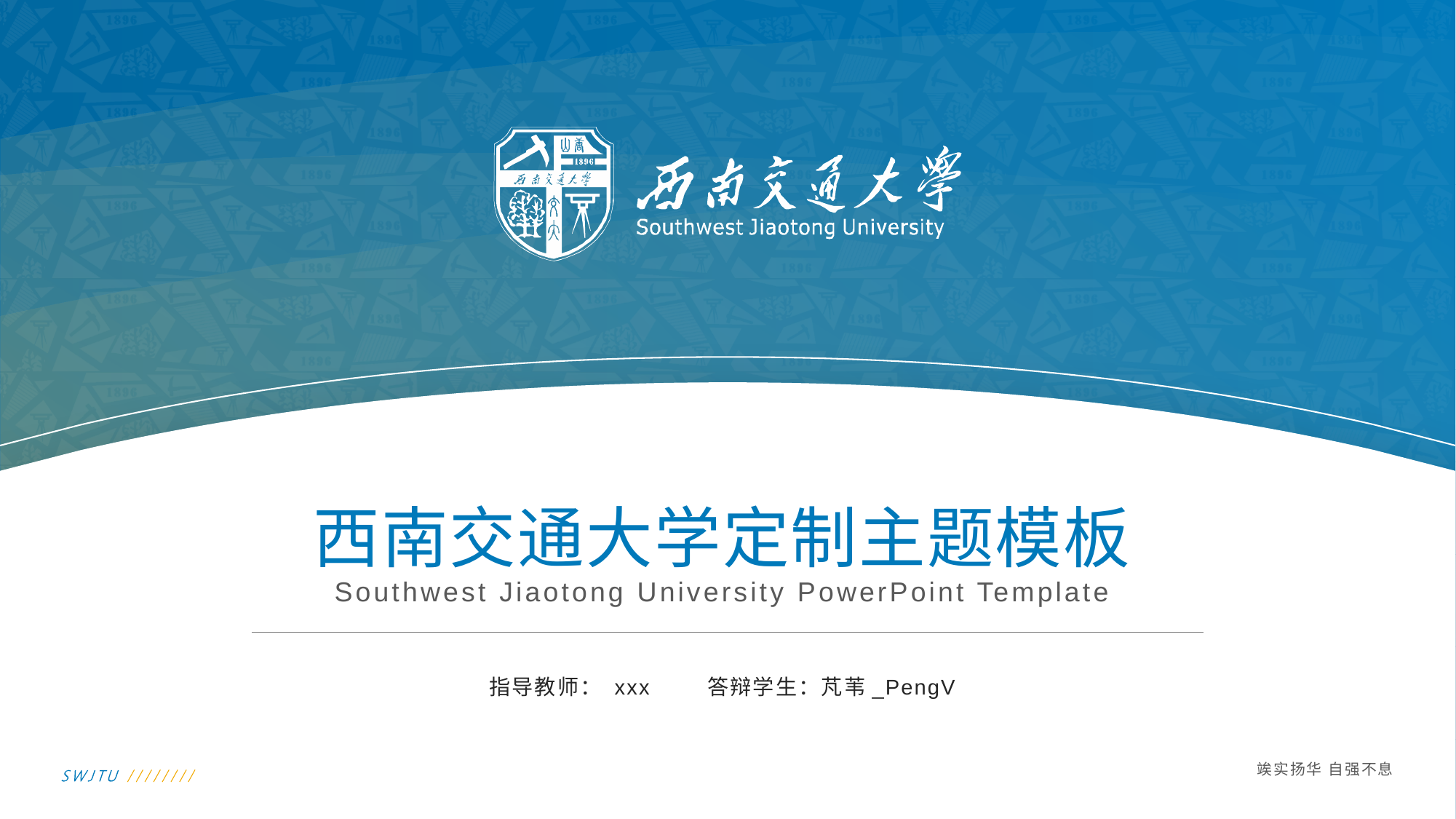

# 西南交通大学定制主题模板
Southwest Jiaotong University PowerPoint Template
指导教师： xxx	答辩学生：芃苇_PengV